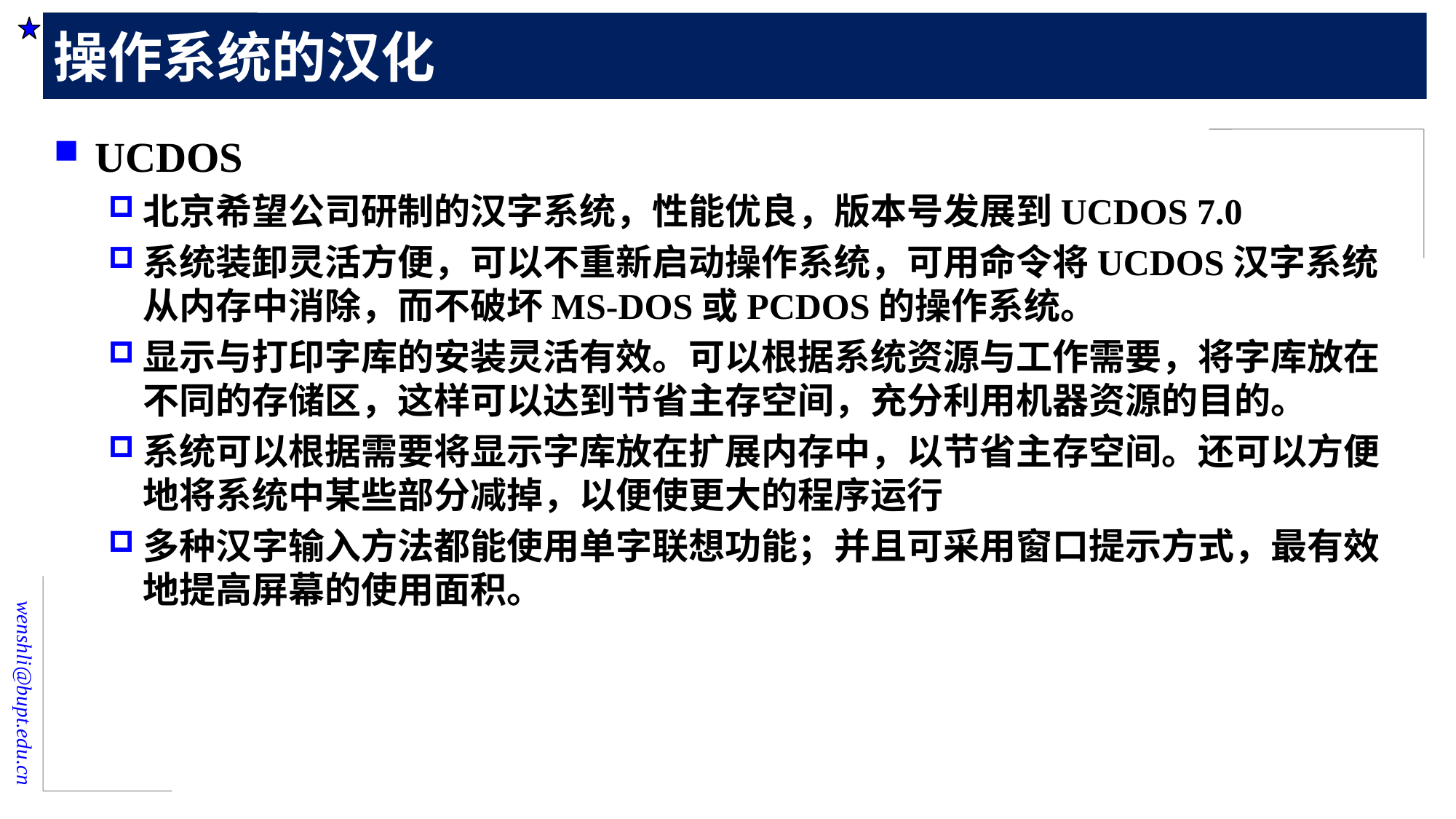

# 操作系统的汉化
UCDOS
北京希望公司研制的汉字系统，性能优良，版本号发展到UCDOS 7.0
系统装卸灵活方便，可以不重新启动操作系统，可用命令将UCDOS汉字系统从内存中消除，而不破坏MS-DOS或PCDOS的操作系统。
显示与打印字库的安装灵活有效。可以根据系统资源与工作需要，将字库放在不同的存储区，这样可以达到节省主存空间，充分利用机器资源的目的。
系统可以根据需要将显示字库放在扩展内存中，以节省主存空间。还可以方便地将系统中某些部分减掉，以便使更大的程序运行
多种汉字输入方法都能使用单字联想功能；并且可采用窗口提示方式，最有效地提高屏幕的使用面积。
71